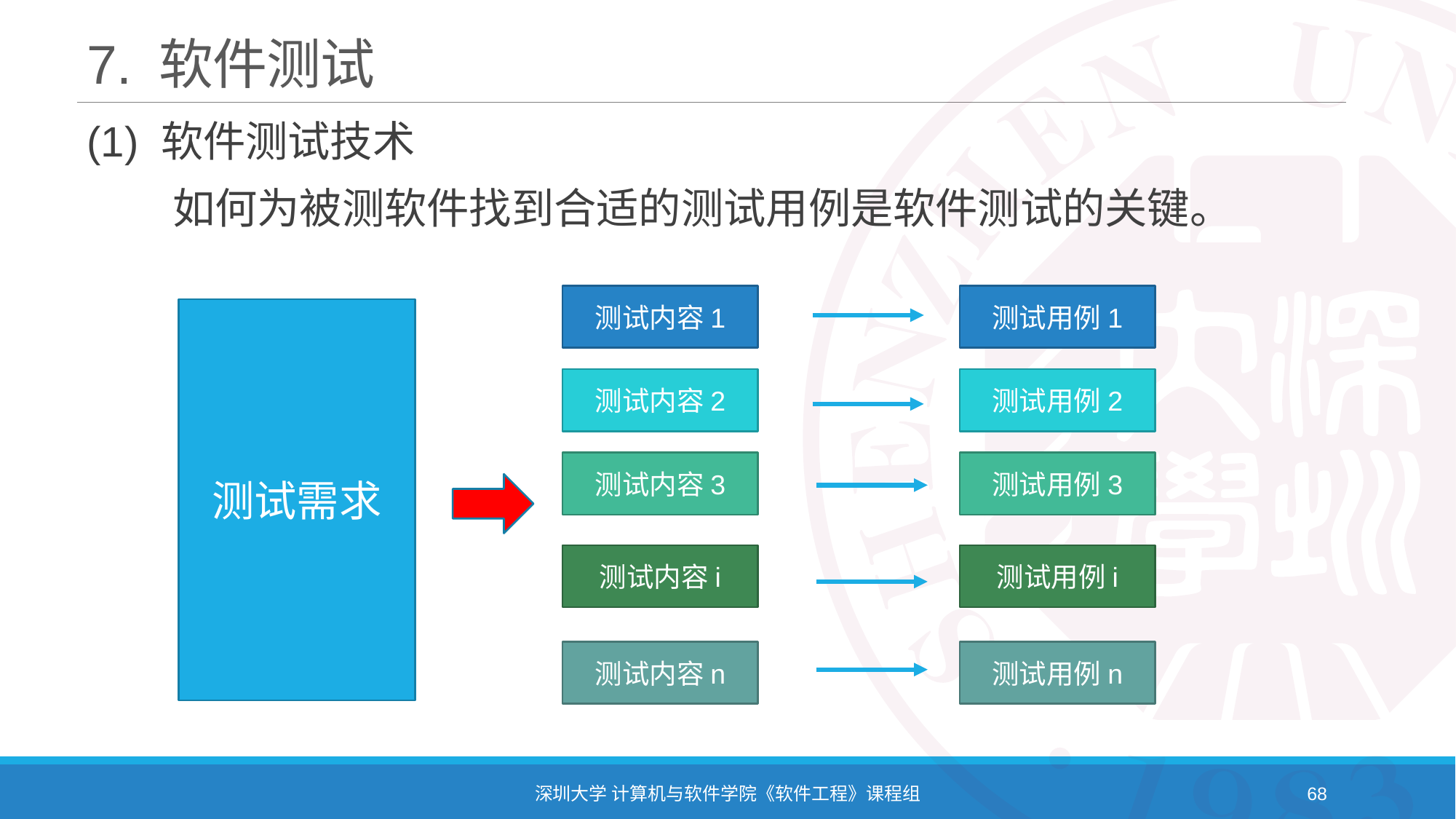

# 7. 软件测试
(1) 软件测试技术
        如何为被测软件找到合适的测试用例是软件测试的关键。

测试内容1
测试用例1
测试需求
测试内容2
测试用例2
测试内容3
测试用例3

测试内容i
测试用例i
测试内容n
测试用例n
深圳大学 计算机与软件学院《软件工程》课程组
68